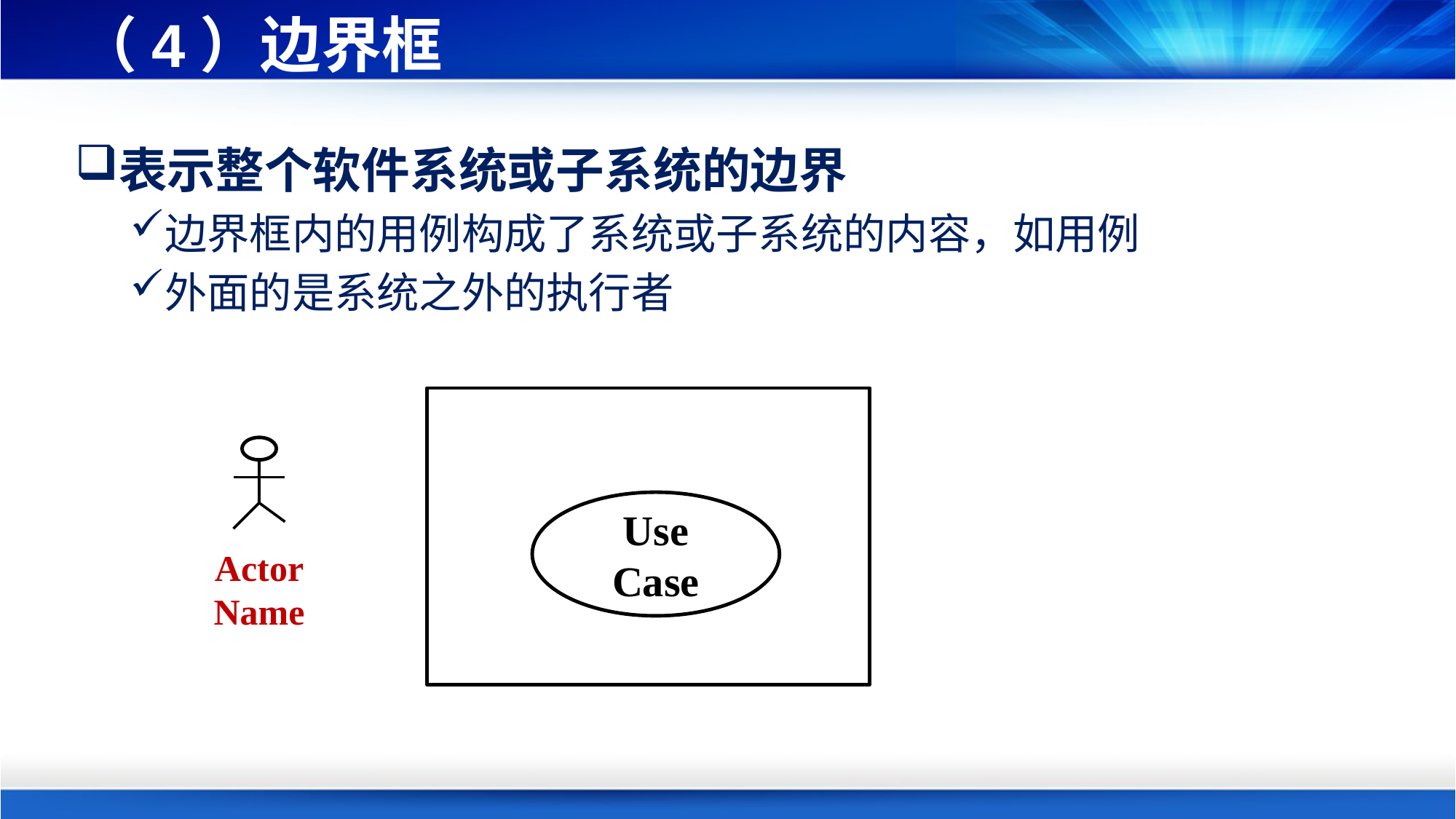

# （4）边界框
表示整个软件系统或子系统的边界
边界框内的用例构成了系统或子系统的内容，如用例
外面的是系统之外的执行者

Actor
Name
Use Case